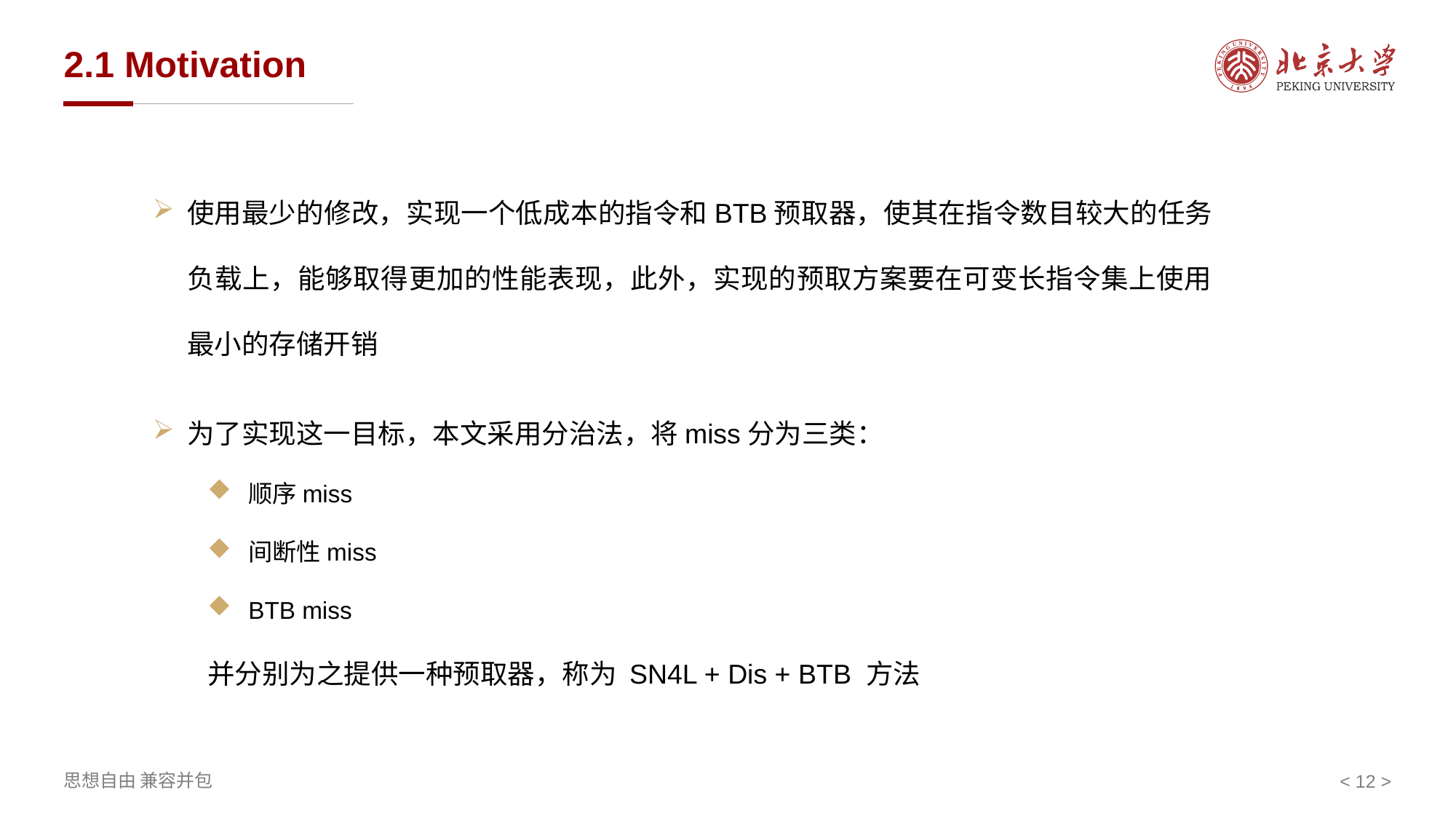

# 2.1 Motivation
使用最少的修改，实现一个低成本的指令和BTB预取器，使其在指令数目较大的任务负载上，能够取得更加的性能表现，此外，实现的预取方案要在可变长指令集上使用最小的存储开销
为了实现这一目标，本文采用分治法，将miss分为三类：
顺序miss
间断性miss
BTB miss
并分别为之提供一种预取器，称为 SN4L + Dis + BTB 方法
< 12 >